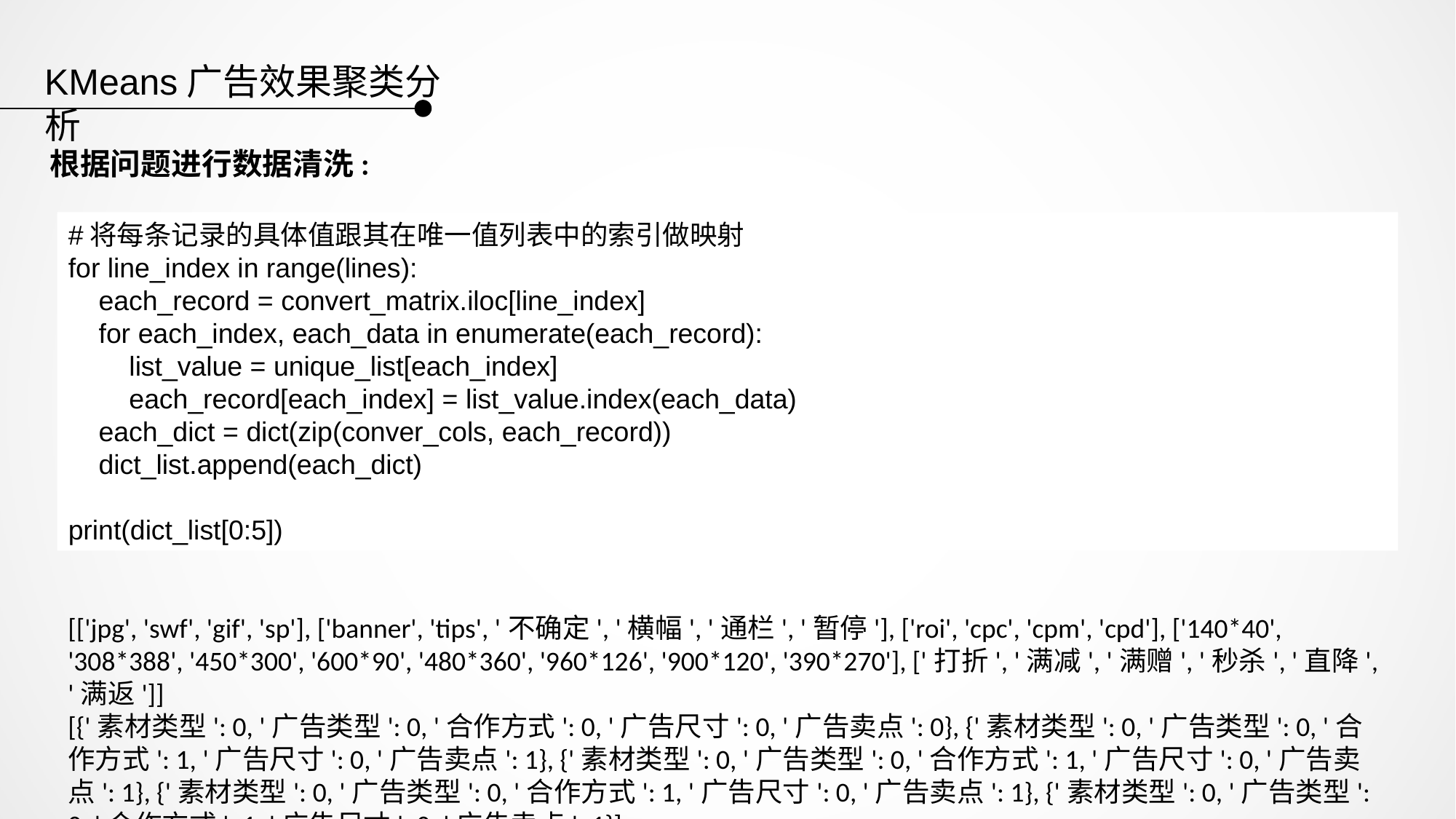

KMeans广告效果聚类分析

根据问题进行数据清洗:
#将每条记录的具体值跟其在唯一值列表中的索引做映射
for line_index in range(lines):
    each_record = convert_matrix.iloc[line_index]
    for each_index, each_data in enumerate(each_record):
        list_value = unique_list[each_index]
        each_record[each_index] = list_value.index(each_data)
    each_dict = dict(zip(conver_cols, each_record))
    dict_list.append(each_dict)
print(dict_list[0:5])
[['jpg', 'swf', 'gif', 'sp'], ['banner', 'tips', '不确定', '横幅', '通栏', '暂停'], ['roi', 'cpc', 'cpm', 'cpd'], ['140*40', '308*388', '450*300', '600*90', '480*360', '960*126', '900*120', '390*270'], ['打折', '满减', '满赠', '秒杀', '直降', '满返']]
[{'素材类型': 0, '广告类型': 0, '合作方式': 0, '广告尺寸': 0, '广告卖点': 0}, {'素材类型': 0, '广告类型': 0, '合作方式': 1, '广告尺寸': 0, '广告卖点': 1}, {'素材类型': 0, '广告类型': 0, '合作方式': 1, '广告尺寸': 0, '广告卖点': 1}, {'素材类型': 0, '广告类型': 0, '合作方式': 1, '广告尺寸': 0, '广告卖点': 1}, {'素材类型': 0, '广告类型': 0, '合作方式': 1, '广告尺寸': 0, '广告卖点': 1}]